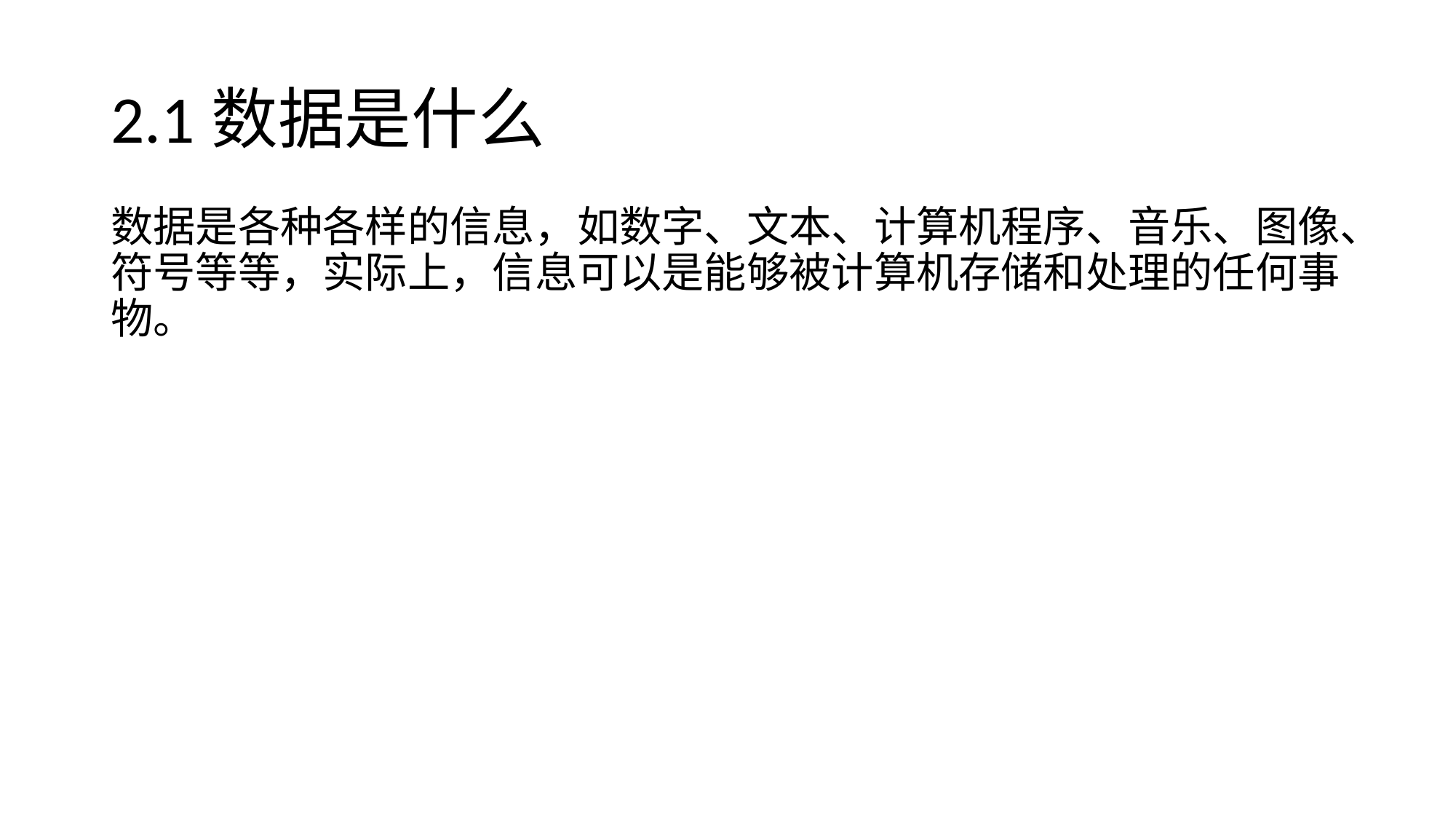

# 2.1数据是什么
数据是各种各样的信息，如数字、文本、计算机程序、音乐、图像、符号等等，实际上，信息可以是能够被计算机存储和处理的任何事物。